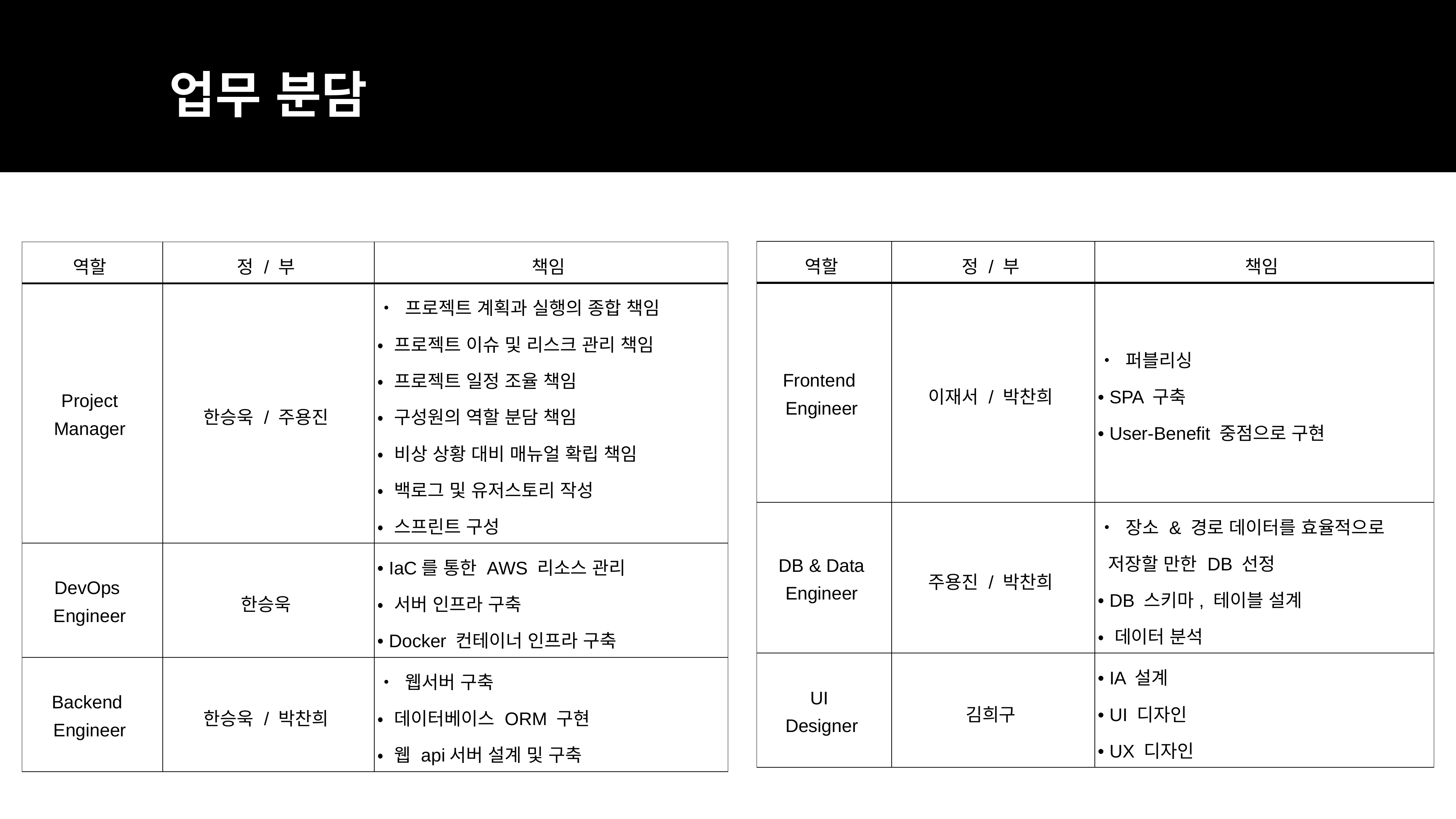

업무 분담
| 역할 | 정 / 부 | 책임 |
| --- | --- | --- |
| Frontend  Engineer | 이재서 / 박찬희 | • 퍼블리싱 • SPA 구축 • User-Benefit 중점으로 구현 |
| DB & Data Engineer | 주용진 / 박찬희 | • 장소 & 경로 데이터를 효율적으로 저장할 만한 DB 선정 • DB 스키마, 테이블 설계 • 데이터 분석 |
| UI  Designer | 김희구 | • IA 설계 • UI 디자인 • UX 디자인 |
| 역할 | 정 / 부 | 책임 |
| --- | --- | --- |
| Project Manager | 한승욱 / 주용진 | • 프로젝트 계획과 실행의 종합 책임 • 프로젝트 이슈 및 리스크 관리 책임 • 프로젝트 일정 조율 책임 • 구성원의 역할 분담 책임 • 비상 상황 대비 매뉴얼 확립 책임 • 백로그 및 유저스토리 작성 • 스프린트 구성 |
| DevOps  Engineer | 한승욱 | • IaC를 통한 AWS 리소스 관리 • 서버 인프라 구축 • Docker 컨테이너 인프라 구축 |
| Backend  Engineer | 한승욱 / 박찬희 | • 웹서버 구축 • 데이터베이스 ORM 구현 • 웹 api서버 설계 및 구축 |